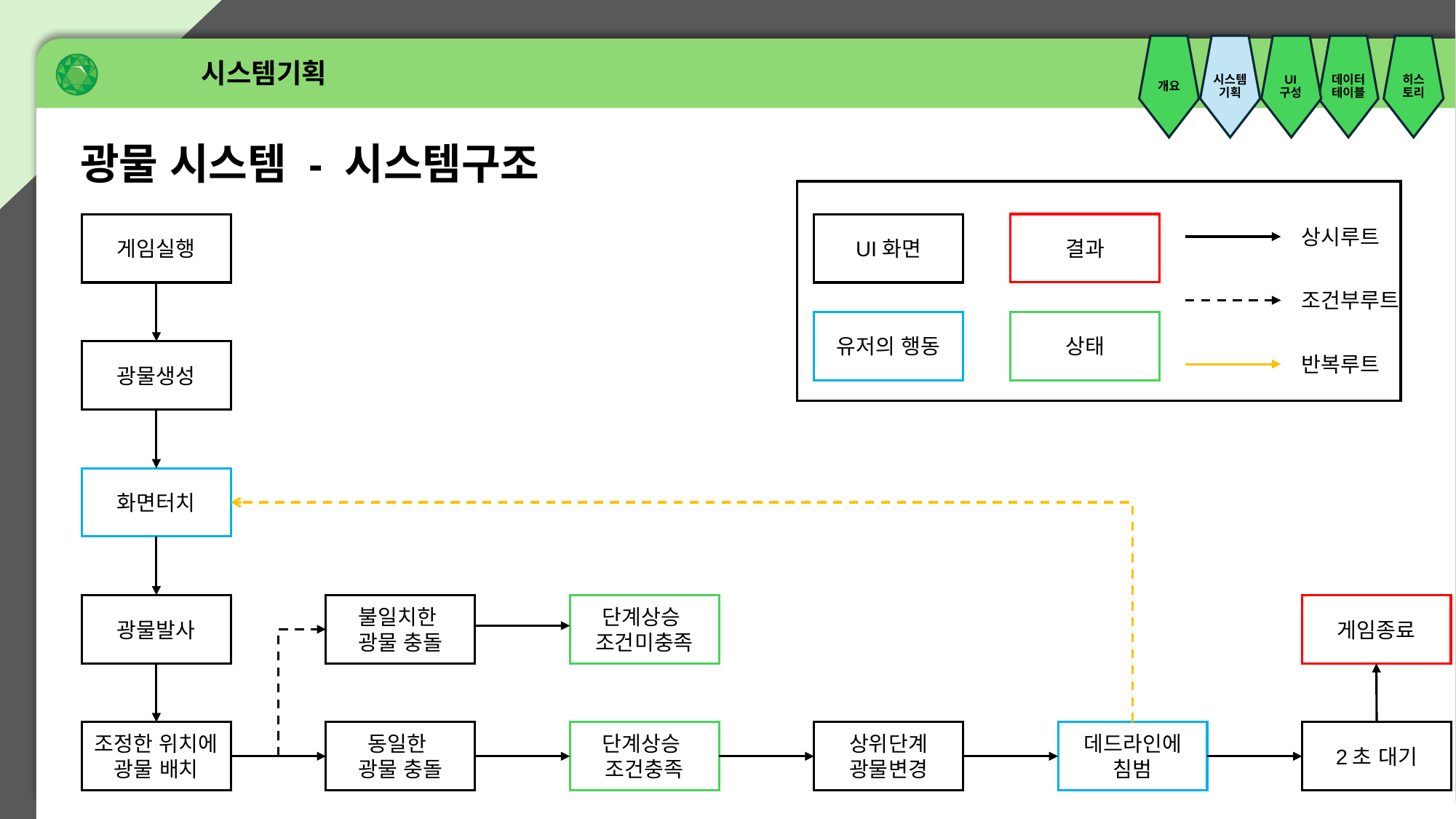

시스템기획
개요
시스템기획
UI
구성
데이터테이블
히스토리
광물 시스템 - 시스템구조

결과
게임실행
UI화면
상시루트
조건부루트
유저의 행동
상태
광물생성
반복루트
화면터치
광물발사
불일치한
광물 충돌
단계상승
조건미충족
게임종료
조정한 위치에
광물 배치
동일한
광물 충돌
단계상승
조건충족
상위단계
광물변경
데드라인에
침범
2초 대기